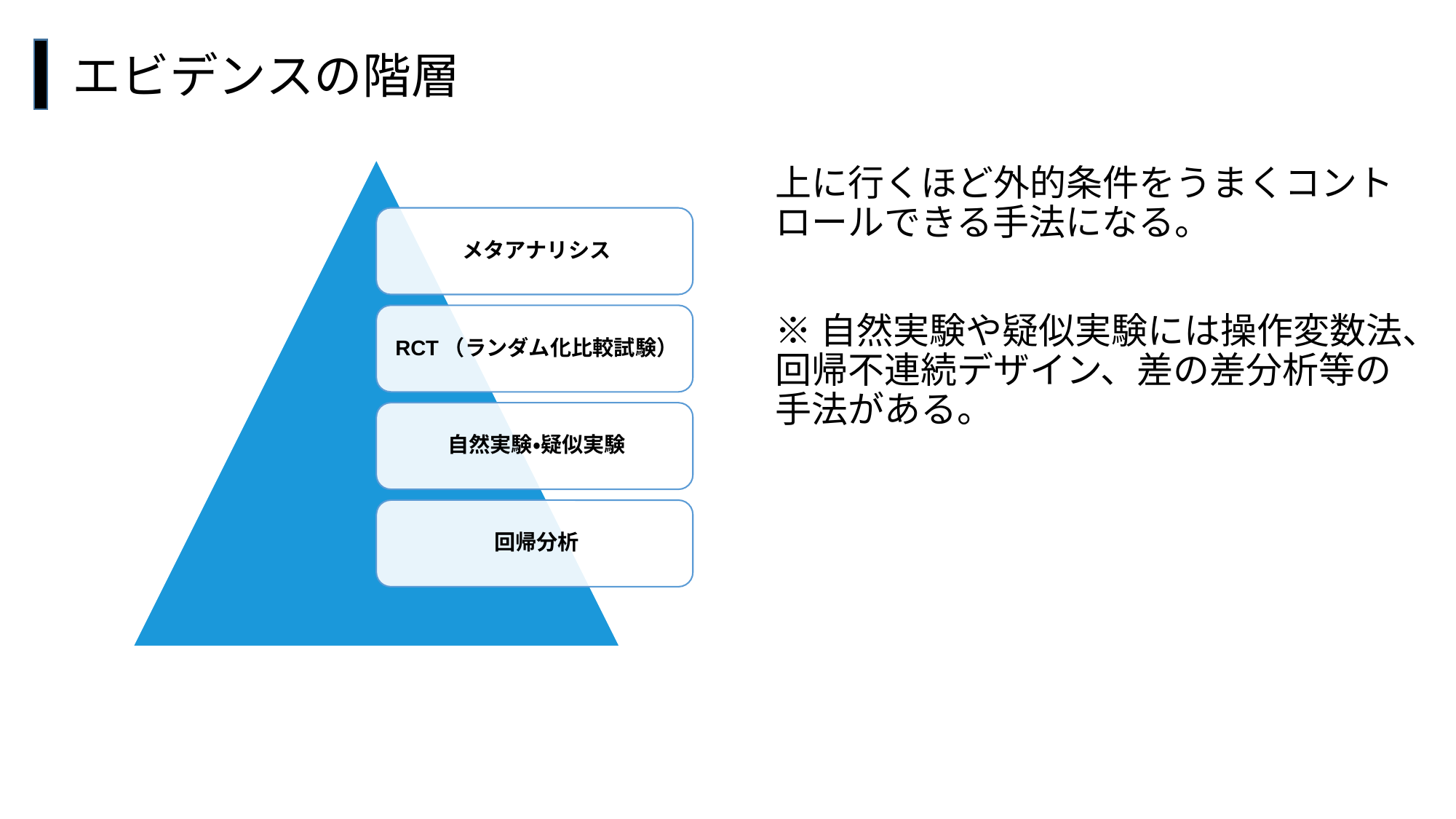

エビデンスの階層
#
メタアナリシス
RCT（ランダム化比較試験）
自然実験・疑似実験
回帰分析
上に行くほど外的条件をうまくコントロールできる手法になる。

※自然実験や疑似実験には操作変数法、回帰不連続デザイン、差の差分析等の手法がある。